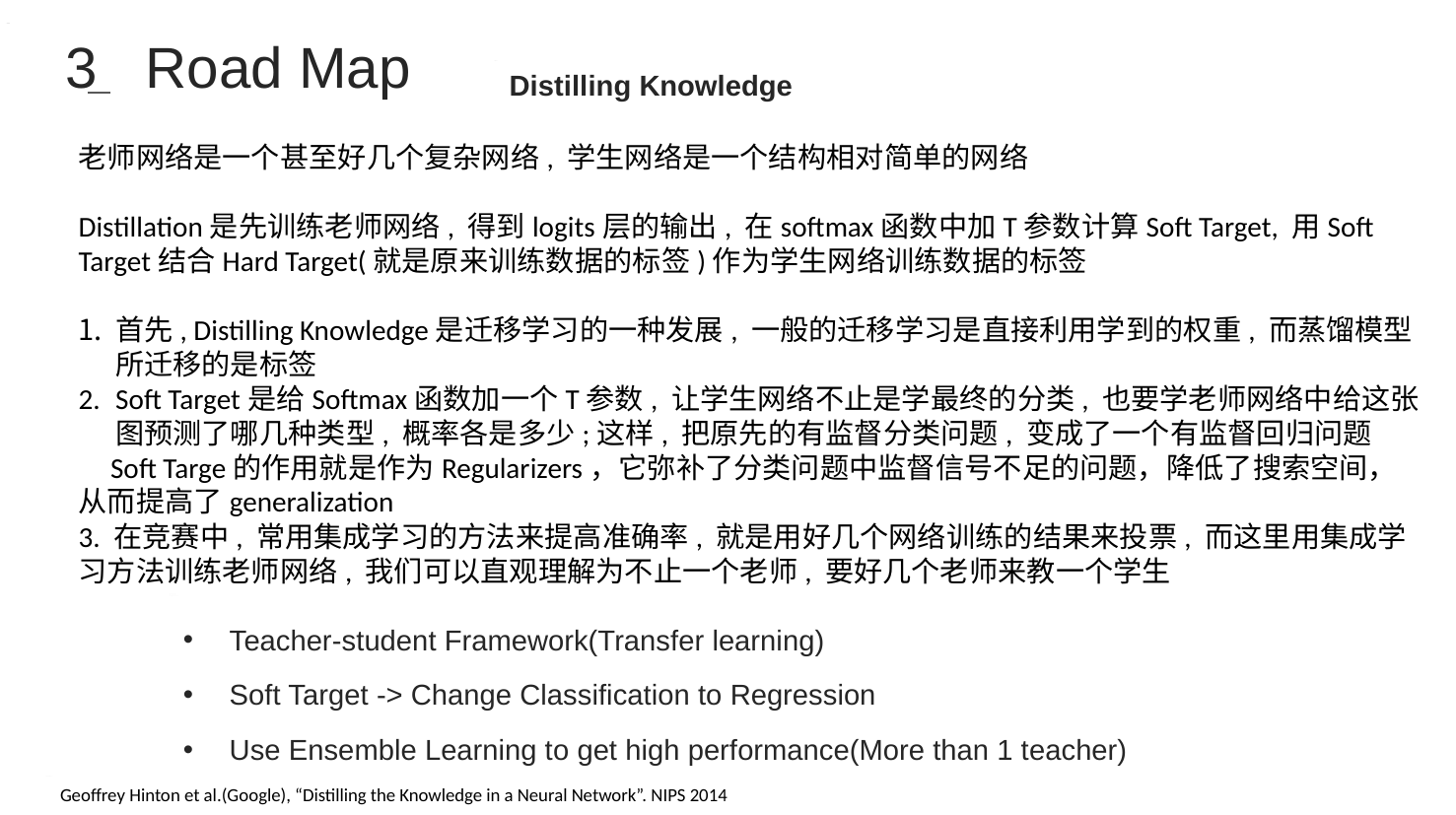

3   Road Map
Distilling Knowledge
老师网络是一个甚至好几个复杂网络, 学生网络是一个结构相对简单的网络

Distillation是先训练老师网络, 得到logits层的输出, 在softmax函数中加T参数计算Soft Target, 用Soft Target结合Hard Target(就是原来训练数据的标签)作为学生网络训练数据的标签

首先, Distilling Knowledge是迁移学习的一种发展, 一般的迁移学习是直接利用学到的权重, 而蒸馏模型所迁移的是标签
Soft Target是给Softmax函数加一个T参数, 让学生网络不止是学最终的分类, 也要学老师网络中给这张图预测了哪几种类型, 概率各是多少;这样, 把原先的有监督分类问题, 变成了一个有监督回归问题
     Soft Targe的作用就是作为Regularizers，它弥补了分类问题中监督信号不足的问题，降低了搜索空间，从而提高了generalization
3. 在竞赛中, 常用集成学习的方法来提高准确率, 就是用好几个网络训练的结果来投票, 而这里用集成学习方法训练老师网络, 我们可以直观理解为不止一个老师, 要好几个老师来教一个学生
Teacher-student Framework(Transfer learning)
Soft Target -> Change Classification to Regression
Use Ensemble Learning to get high performance(More than 1 teacher)
Geoffrey Hinton et al.(Google), “Distilling the Knowledge in a Neural Network”. NIPS 2014